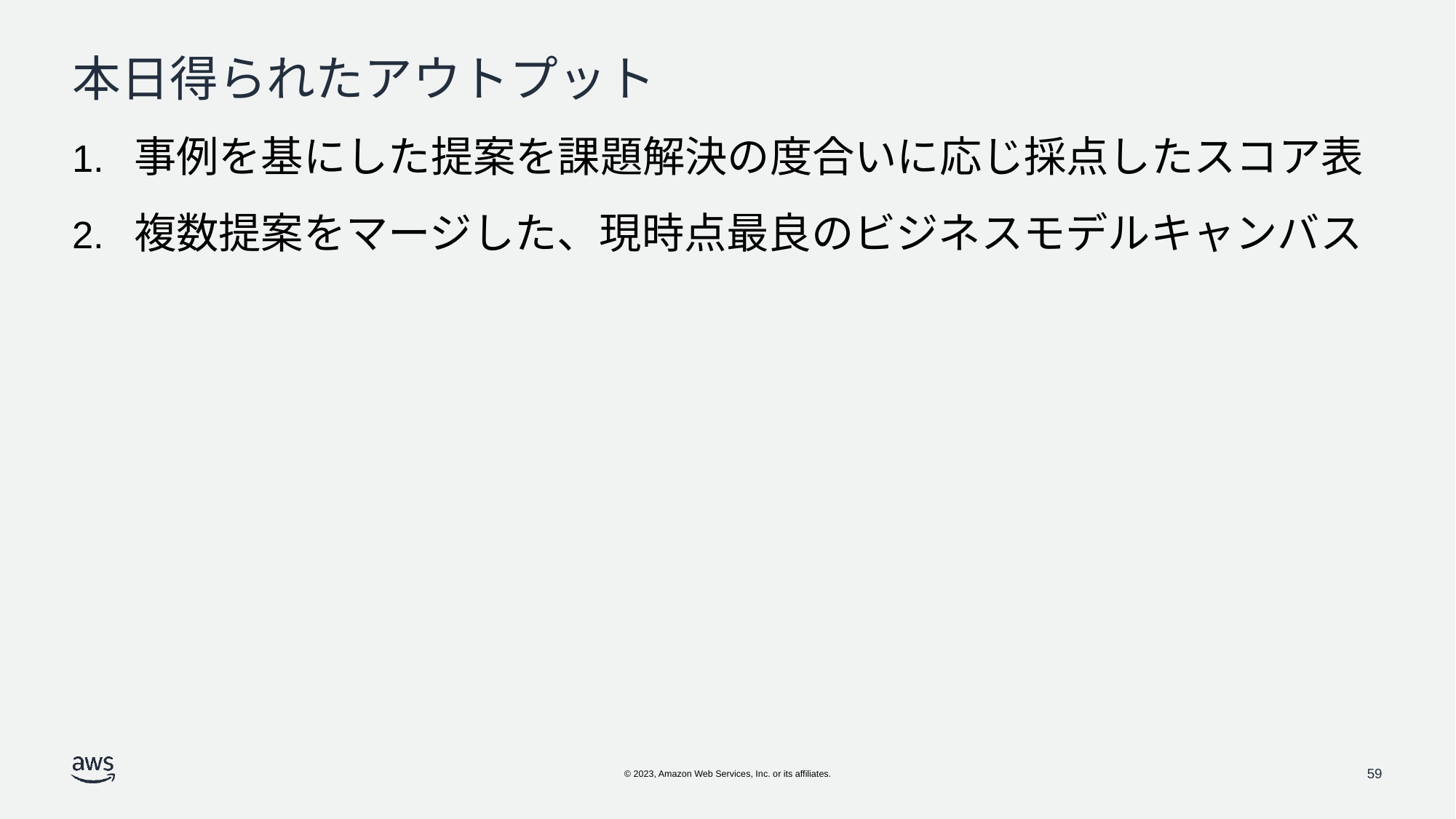

# 本日得られたアウトプット
事例を基にした提案を課題解決の度合いに応じ採点したスコア表
複数提案をマージした、現時点最良のビジネスモデルキャンバス
59